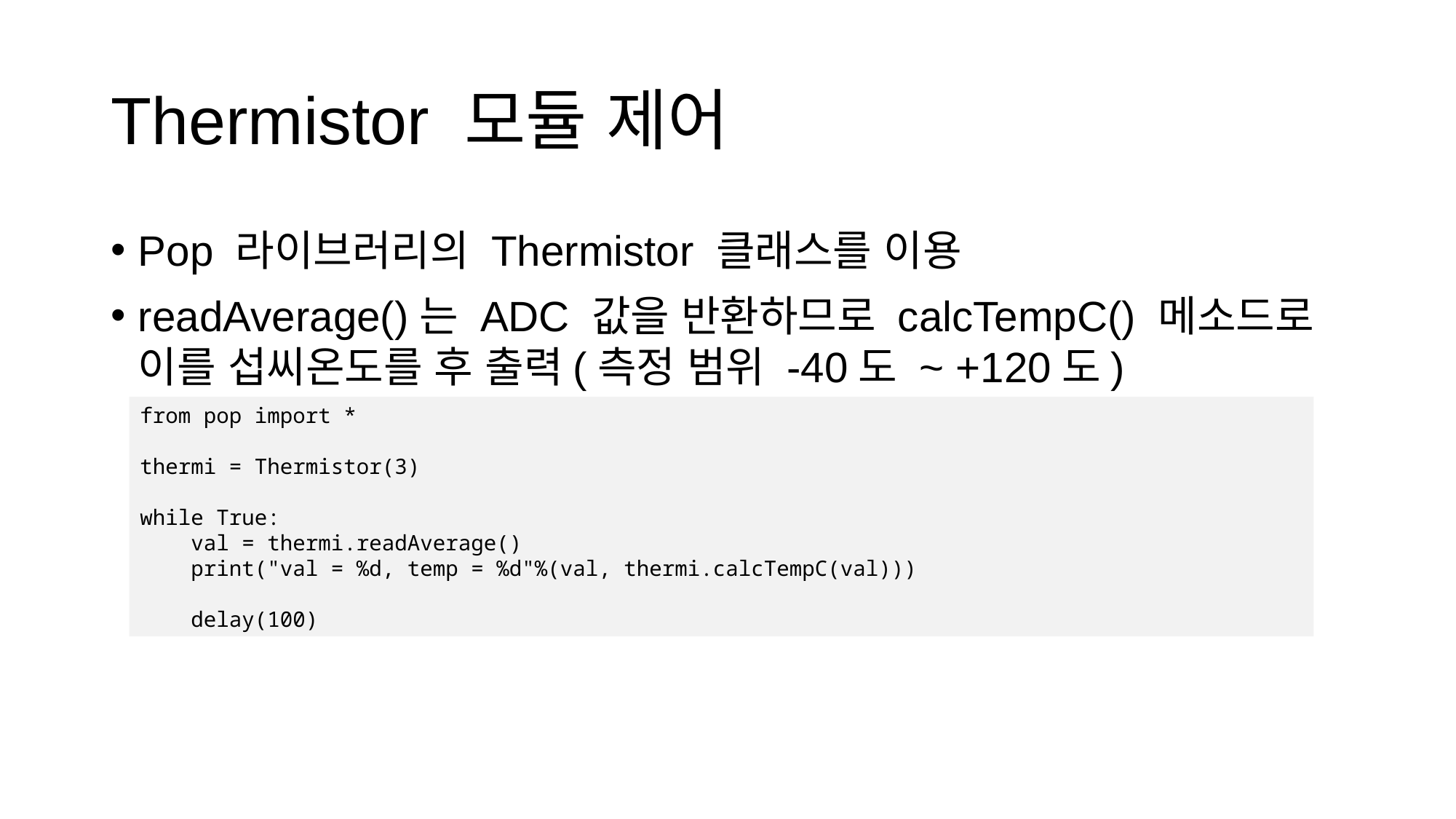

# Thermistor 모듈 제어
Pop 라이브러리의 Thermistor 클래스를 이용
readAverage()는 ADC 값을 반환하므로 calcTempC() 메소드로 이를 섭씨온도를 후 출력(측정 범위 -40도 ~ +120도)

from pop import *

thermi = Thermistor(3)

while True:
    val = thermi.readAverage()
    print("val = %d, temp = %d"%(val, thermi.calcTempC(val)))

    delay(100)